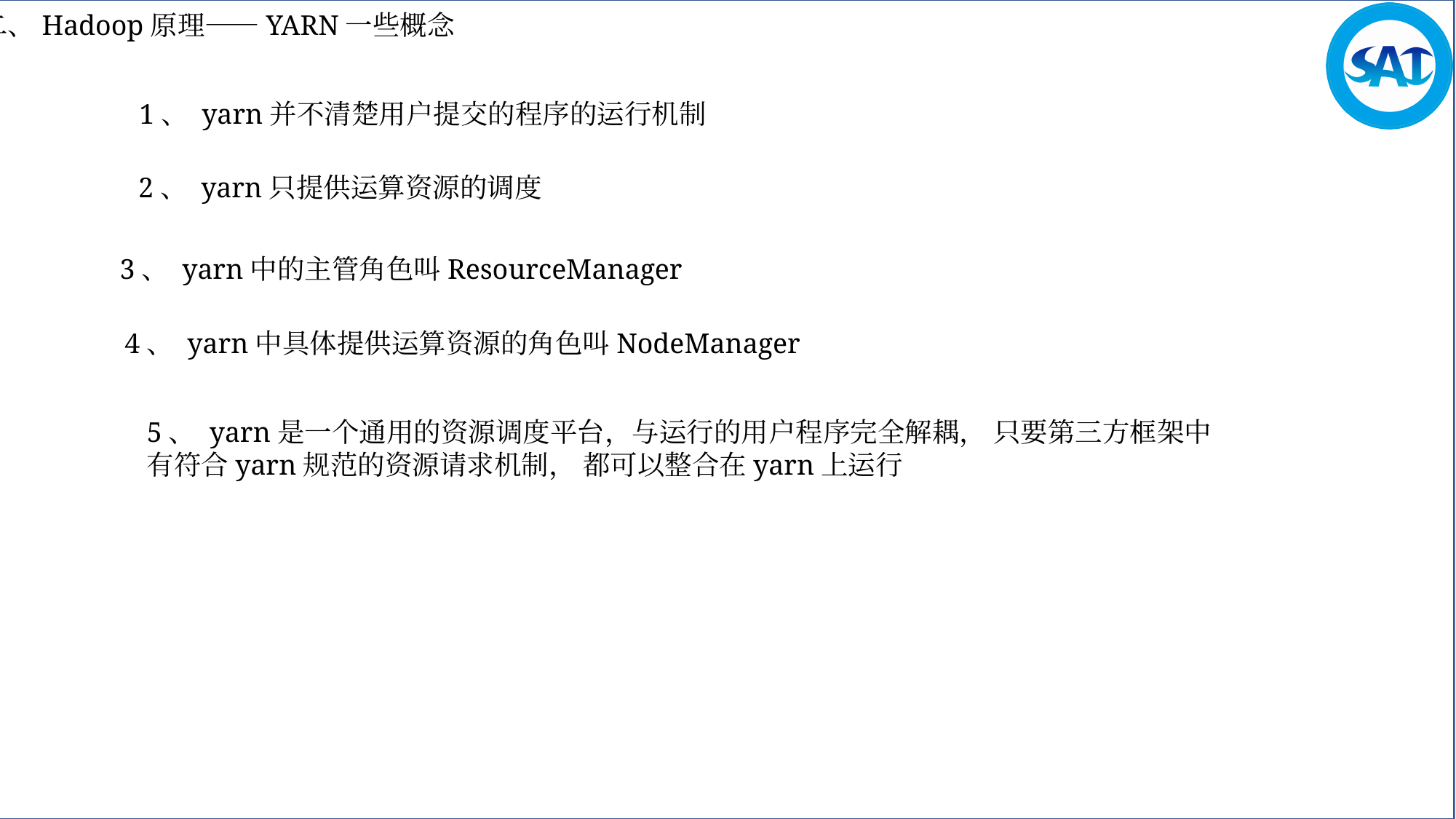

二、Hadoop原理——YARN一些概念
1、 yarn并不清楚用户提交的程序的运行机制
2、 yarn只提供运算资源的调度
3、 yarn中的主管角色叫ResourceManager
4、 yarn中具体提供运算资源的角色叫NodeManager
5、 yarn是一个通用的资源调度平台，与运行的用户程序完全解耦， 只要第三方框架中有符合yarn规范的资源请求机制， 都可以整合在yarn上运行